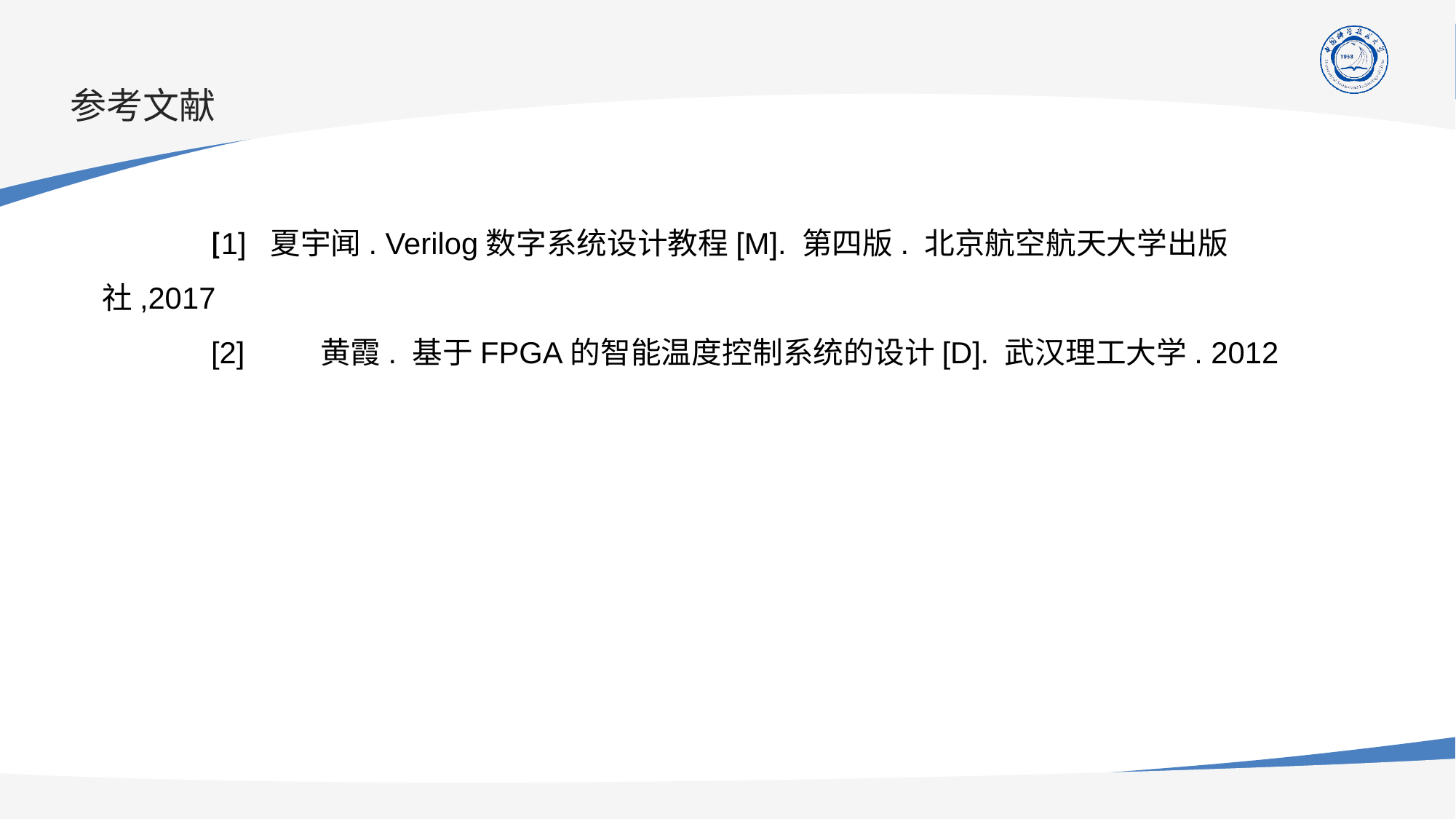

# 参考文献
	[1]  夏宇闻. Verilog数字系统设计教程[M]. 第四版. 北京航空航天大学出版社,2017
	[2]	黄霞. 基于FPGA的智能温度控制系统的设计[D]. 武汉理工大学. 2012